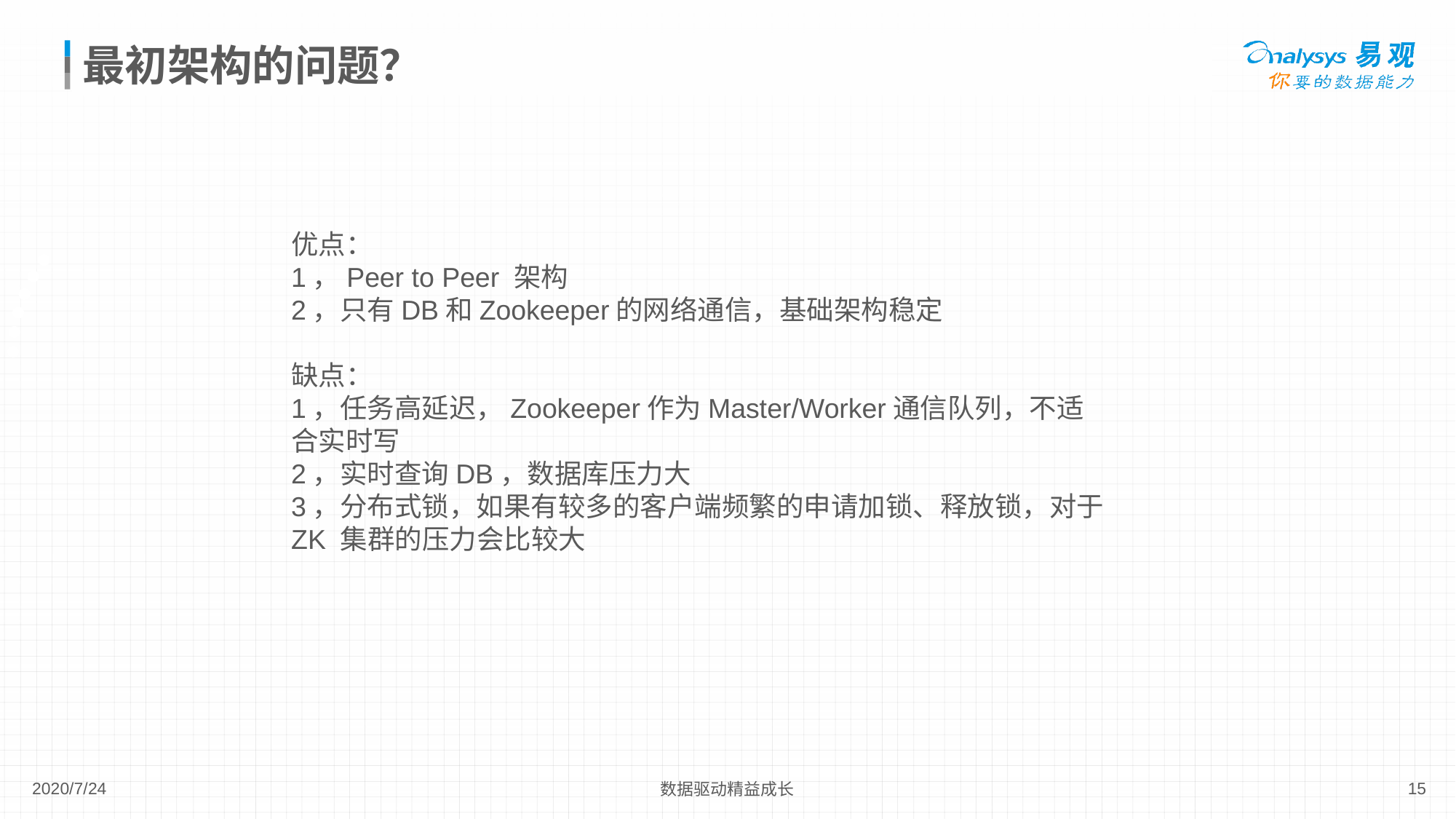

最初架构的问题？
优点：
1，Peer to Peer 架构
2，只有DB和Zookeeper的网络通信，基础架构稳定

缺点：
1，任务高延迟，Zookeeper作为Master/Worker通信队列，不适合实时写
2，实时查询DB，数据库压力大
3，分布式锁，如果有较多的客户端频繁的申请加锁、释放锁，对于 ZK 集群的压力会比较大